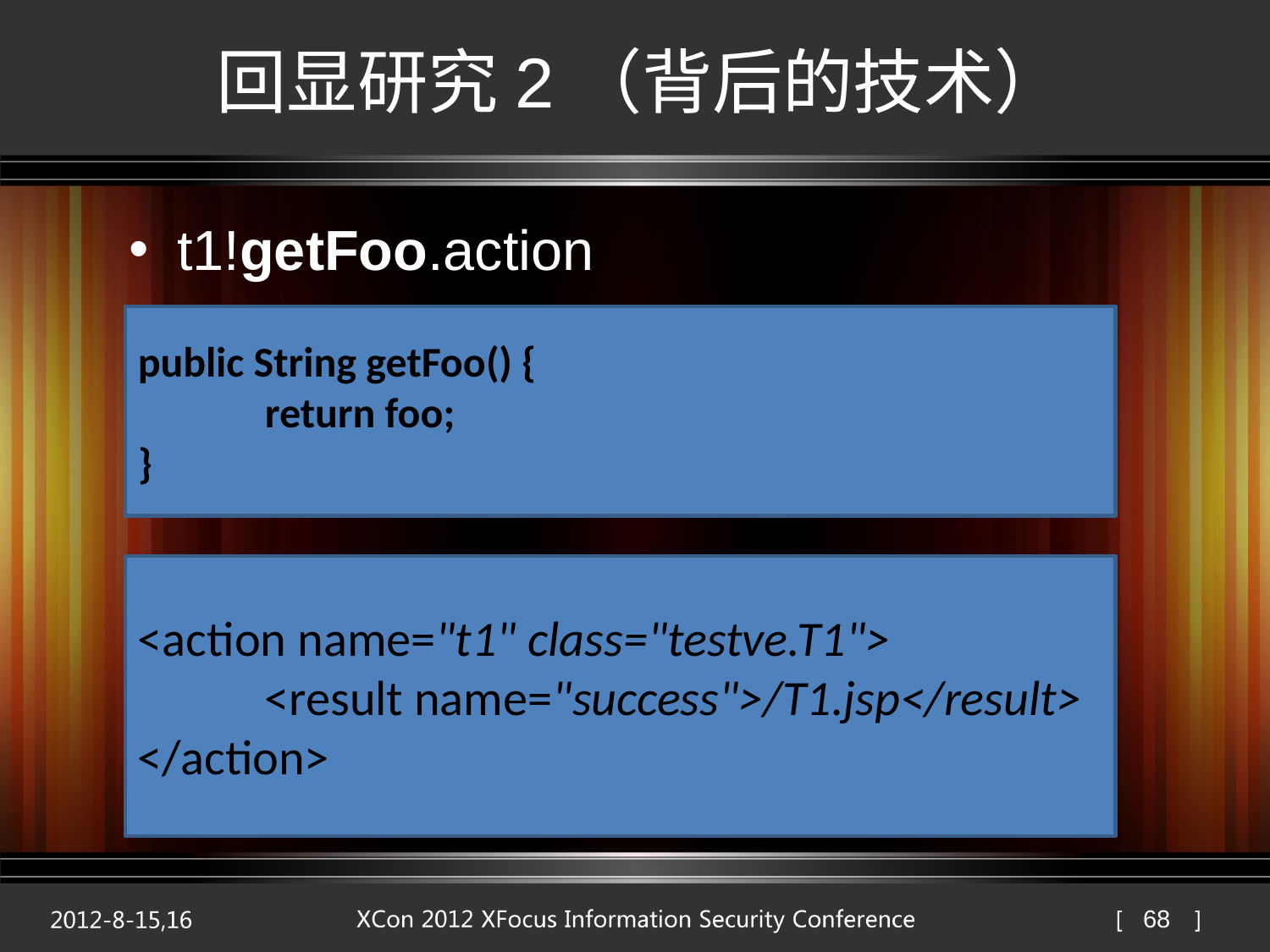

# 回显研究2（背后的技术）
t1!getFoo.action
public String getFoo() {
	return foo;
}
<action name="t1" class="testve.T1">
	<result name="success">/T1.jsp</result>
</action>
68